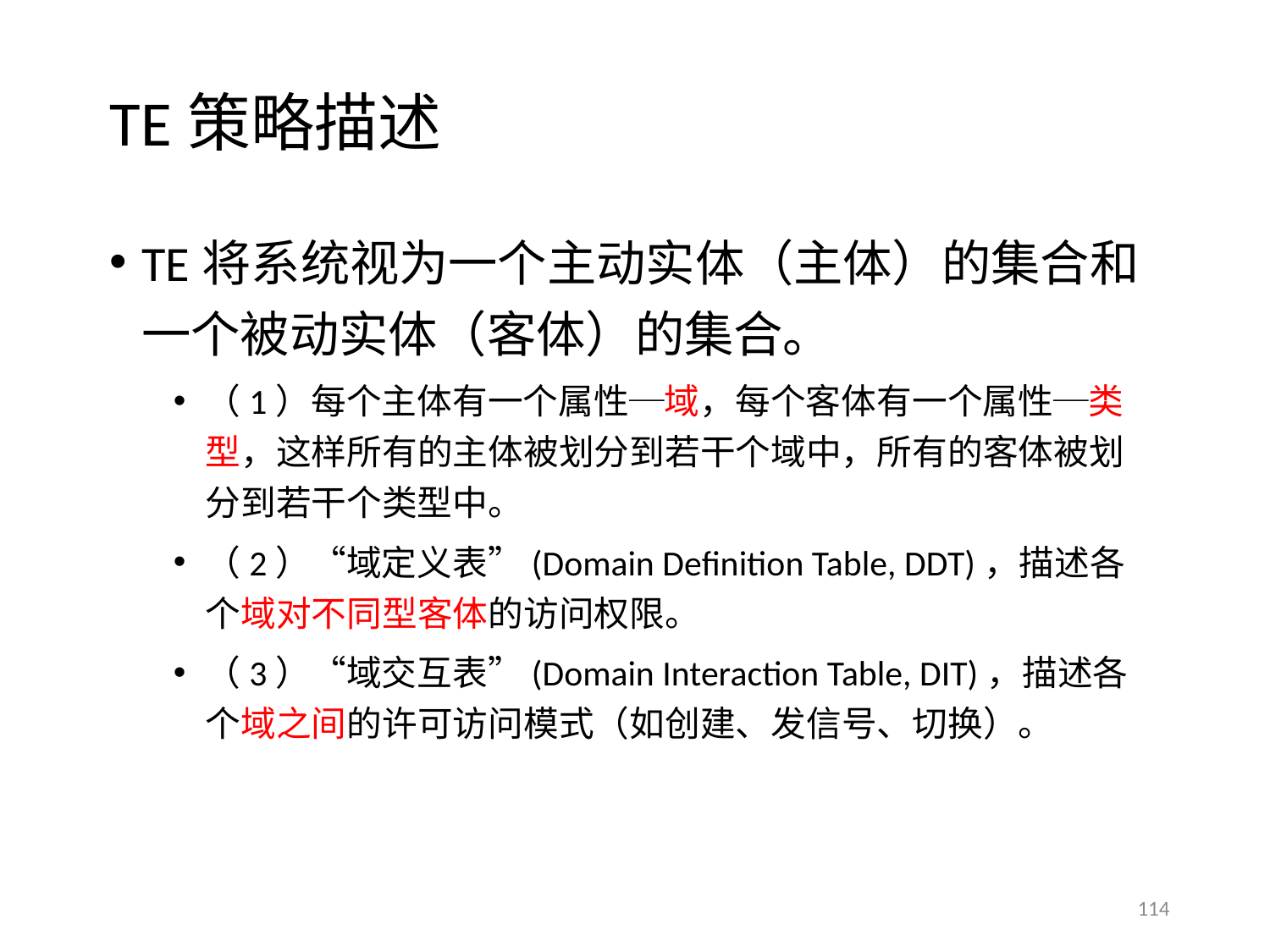

# TE策略描述
TE将系统视为一个主动实体（主体）的集合和一个被动实体（客体）的集合。
（1）每个主体有一个属性─域，每个客体有一个属性─类型，这样所有的主体被划分到若干个域中，所有的客体被划分到若干个类型中。
（2）“域定义表”(Domain Definition Table, DDT)，描述各个域对不同型客体的访问权限。
（3）“域交互表”(Domain Interaction Table, DIT)，描述各个域之间的许可访问模式（如创建、发信号、切换）。
114